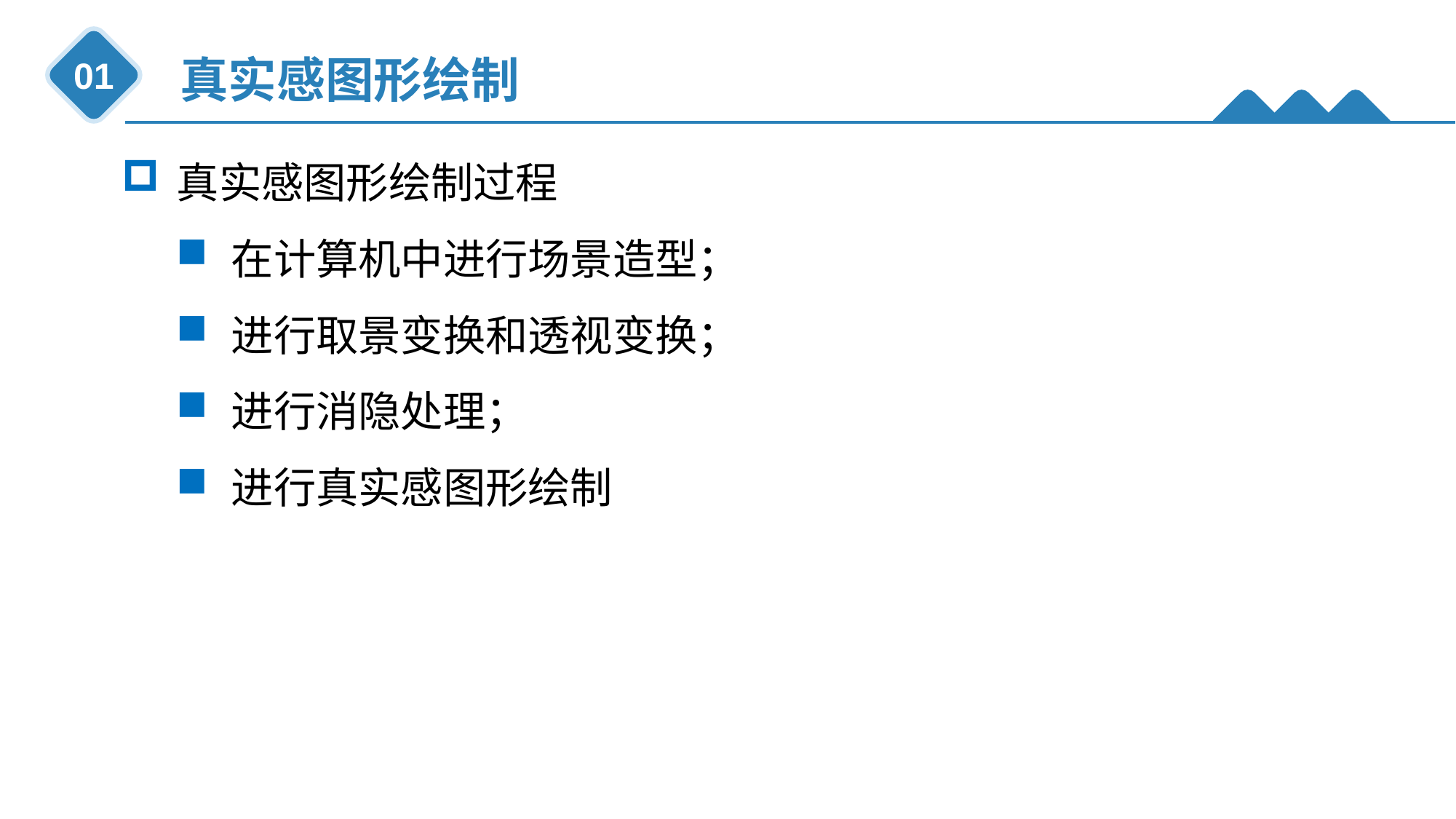

真实感图形绘制
01

真实感图形绘制过程
在计算机中进行场景造型；
进行取景变换和透视变换；
进行消隐处理；
进行真实感图形绘制